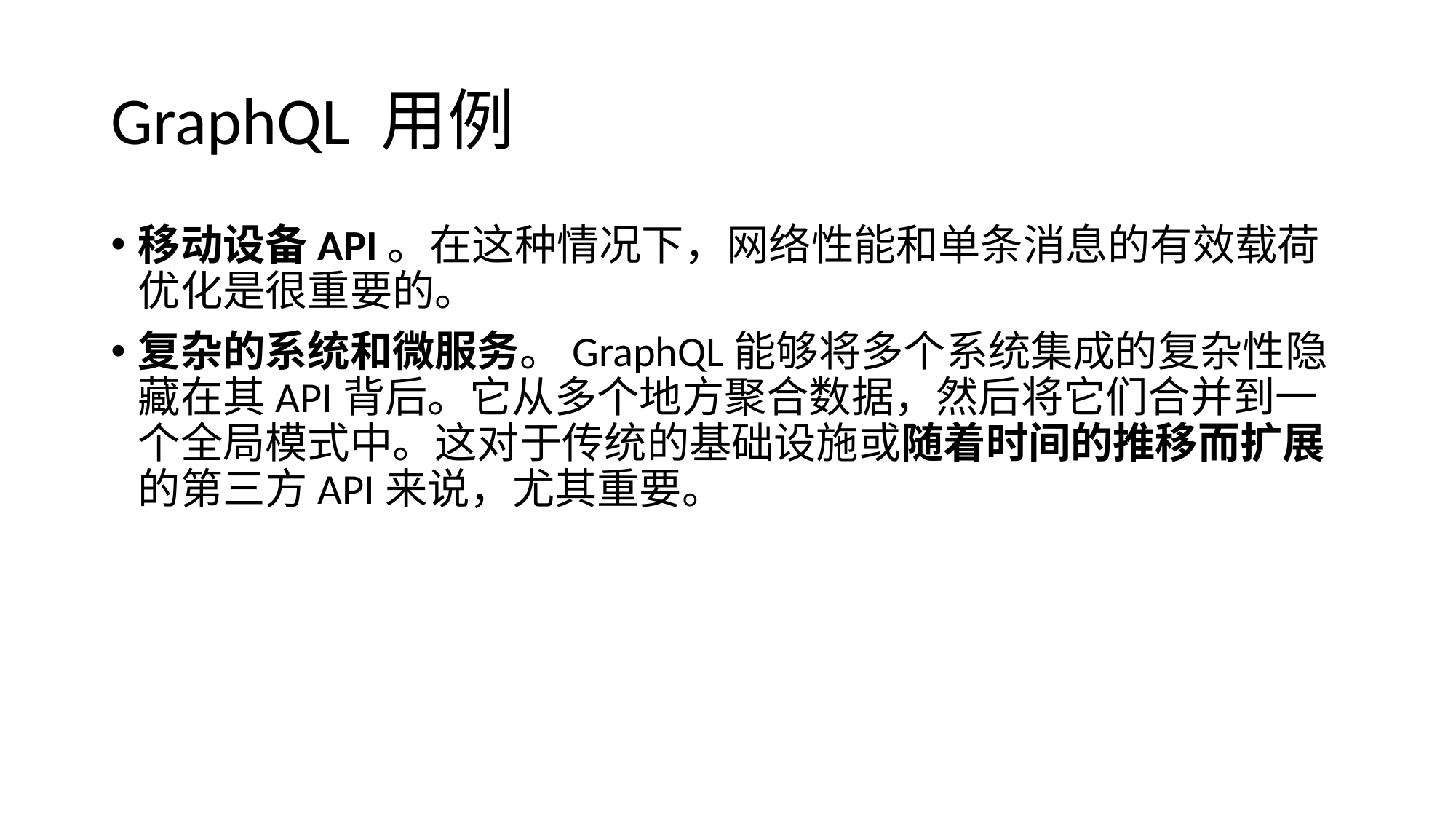

# GraphQL 用例
移动设备API。在这种情况下，网络性能和单条消息的有效载荷优化是很重要的。
复杂的系统和微服务。GraphQL能够将多个系统集成的复杂性隐藏在其API背后。它从多个地方聚合数据，然后将它们合并到一个全局模式中。这对于传统的基础设施或随着时间的推移而扩展的第三方API来说，尤其重要。